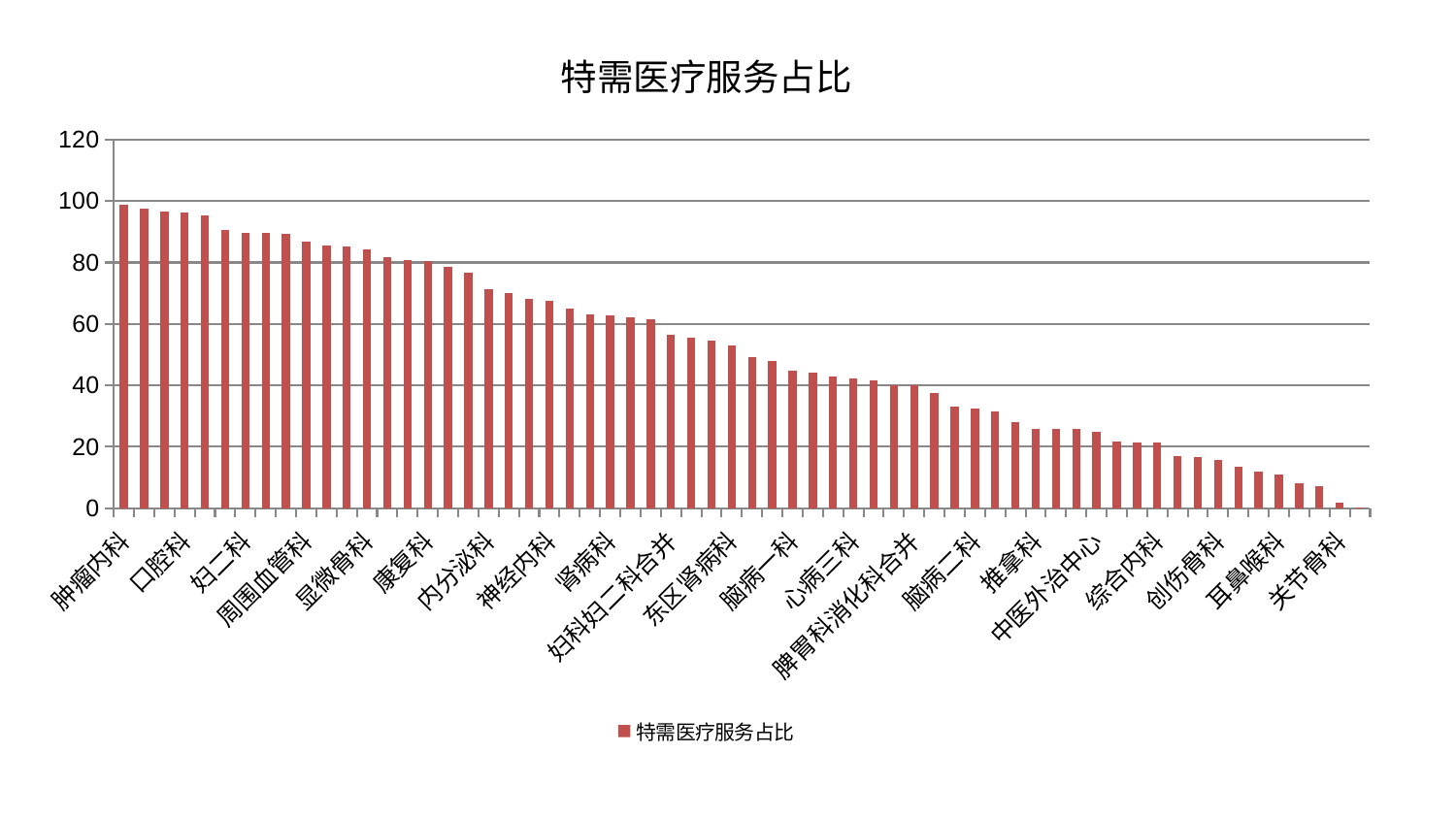

### Chart: 特需医疗服务占比

| Category | 特需医疗服务占比 |
|---|---|
| 肿瘤内科 | 98.71074549829318 |
| 东区重症医学科 | 97.5647587420307 |
| 骨科 | 96.47218266925634 |
| 口腔科 | 96.35299760729148 |
| 针灸科 | 95.47542398815753 |
| 产科 | 90.57052270221165 |
| 妇二科 | 89.64842943413159 |
| 心血管内科 | 89.52191023711373 |
| 风湿病科 | 89.47723480573919 |
| 周围血管科 | 86.74995512502062 |
| 呼吸内科 | 85.47195220259806 |
| 乳腺甲状腺外科 | 85.0983704980243 |
| 显微骨科 | 84.3611580036521 |
| 心病四科 | 81.63063602881502 |
| 皮肤科 | 80.89816799503772 |
| 康复科 | 80.49784924076953 |
| 肝病科 | 78.58799236337984 |
| 血液科 | 76.77328373325463 |
| 内分泌科 | 71.31047273412415 |
| 消化内科 | 70.17019703605447 |
| 小儿推拿科 | 68.1635388253457 |
| 神经内科 | 67.59677300704996 |
| 眼科 | 64.90393397391085 |
| 儿科 | 63.07959055152694 |
| 肾病科 | 62.743755946737004 |
| 运动损伤骨科 | 62.07454006923585 |
| 重症医学科 | 61.493584125063336 |
| 妇科妇二科合并 | 56.38316958540117 |
| 身心医学科 | 55.40657637647439 |
| 脑病三科 | 54.6317856637236 |
| 东区肾病科 | 52.92910360638352 |
| 医院 | 49.165038916059835 |
| 微创骨科 | 47.828776701486134 |
| 脑病一科 | 44.897207398884895 |
| 小儿骨科 | 44.09426057975296 |
| 肾脏内科 | 42.81520982177207 |
| 心病三科 | 42.18127981584527 |
| 泌尿外科 | 41.611111228419915 |
| 美容皮肤科 | 40.090846341752126 |
| 脾胃科消化科合并 | 40.03187901371727 |
| 脾胃病科 | 37.568158554 |
| 妇科 | 32.95013444792119 |
| 脑病二科 | 32.596278045133296 |
| 老年医学科 | 31.523868925386545 |
| 男科 | 27.928358998221235 |
| 推拿科 | 25.895128212748265 |
| 脊柱骨科 | 25.76362334840323 |
| 治未病中心 | 25.760174133922863 |
| 中医外治中心 | 24.917324218739758 |
| 普通外科 | 21.727135762065508 |
| 神经外科 | 21.53534119915772 |
| 综合内科 | 21.282567478530257 |
| 中医经典科 | 17.0107963782673 |
| 肛肠科 | 16.643421287370707 |
| 创伤骨科 | 15.671638234864883 |
| 心病一科 | 13.386538821626615 |
| 胸外科 | 11.77366281857244 |
| 耳鼻喉科 | 10.900523358128567 |
| 西区重症医学科 | 8.177926203693598 |
| 心病二科 | 7.288380313664367 |
| 关节骨科 | 1.8299357609905975 |
| 肝胆外科 | 0.1928651439057294 |
232